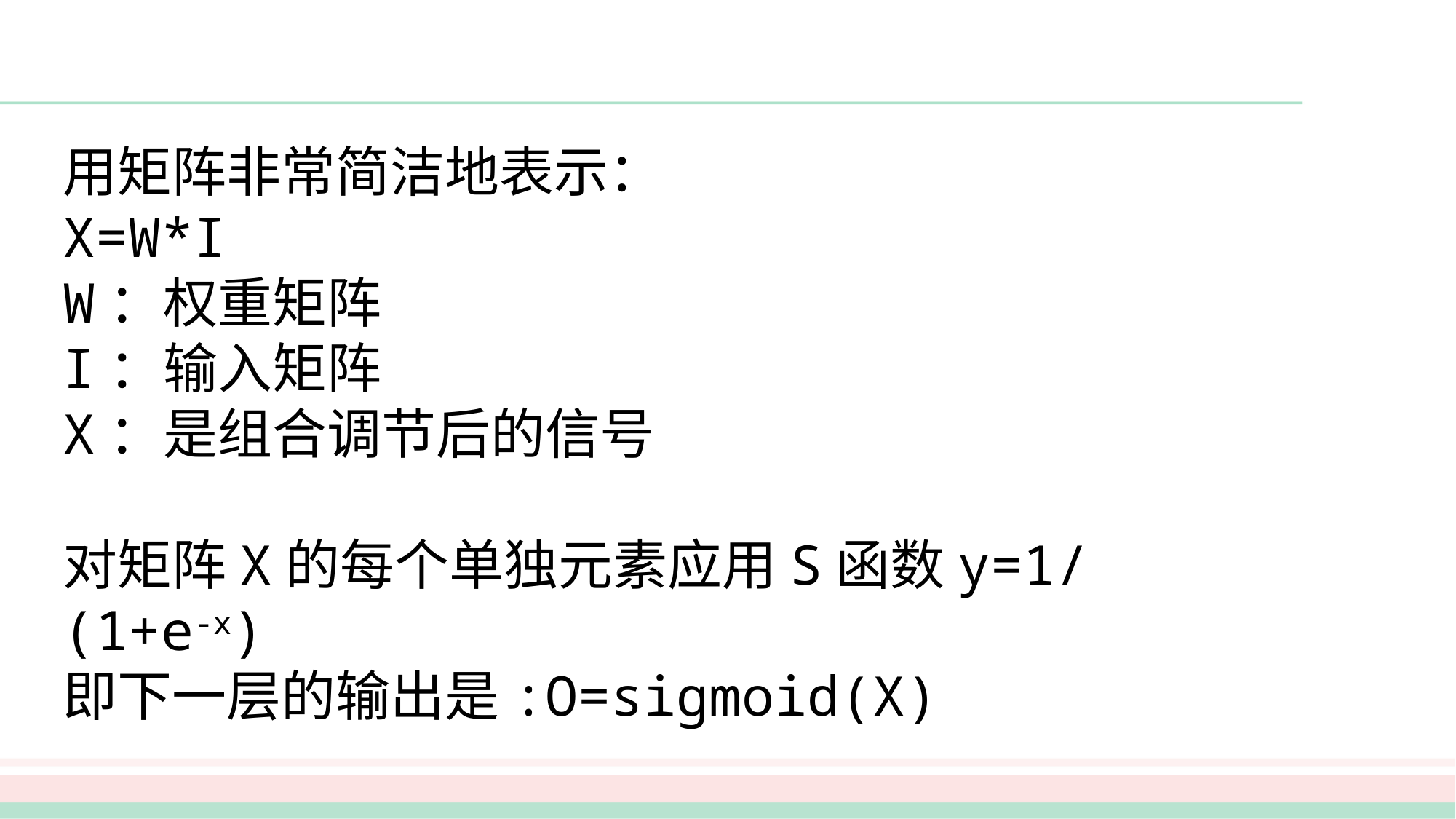

用矩阵非常简洁地表示：
X=W*I
W：权重矩阵
I：输入矩阵
X：是组合调节后的信号

对矩阵X的每个单独元素应用S函数y=1/(1+e-x)
即下一层的输出是:O=sigmoid(X)